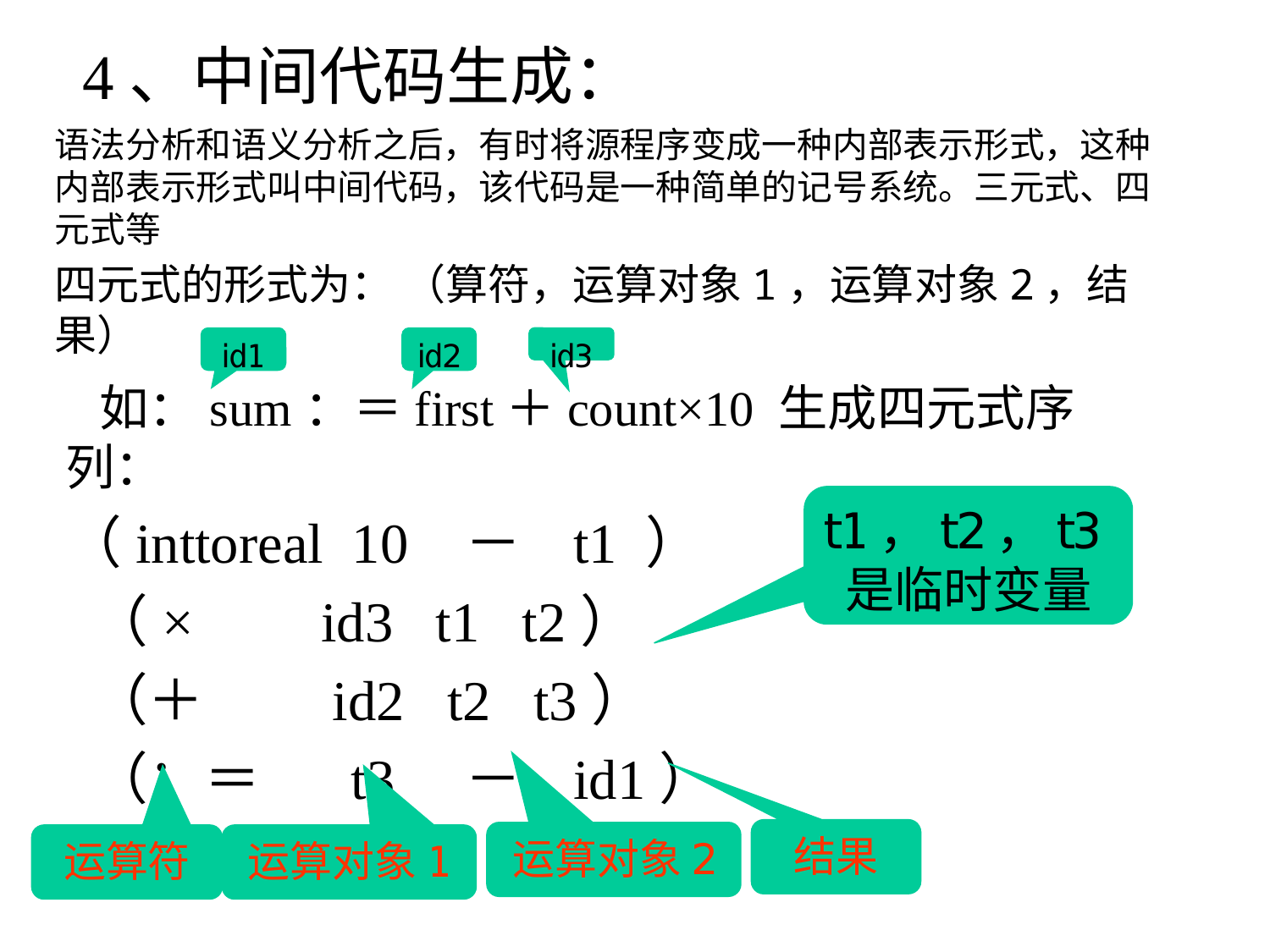

# 4、中间代码生成：
语法分析和语义分析之后，有时将源程序变成一种内部表示形式，这种内部表示形式叫中间代码，该代码是一种简单的记号系统。三元式、四元式等
四元式的形式为： （算符，运算对象1，运算对象2，结果）
id1
id2
id3
  如：sum：＝first＋count×10 生成四元式序列：
（inttoreal  10   －   t1 ）
 （×         id3   t1   t2）
 （＋         id2   t2   t3）
 （：＝      t3    －   id1）
t1，t2，t3是临时变量
结果
运算对象2
运算符
运算对象1